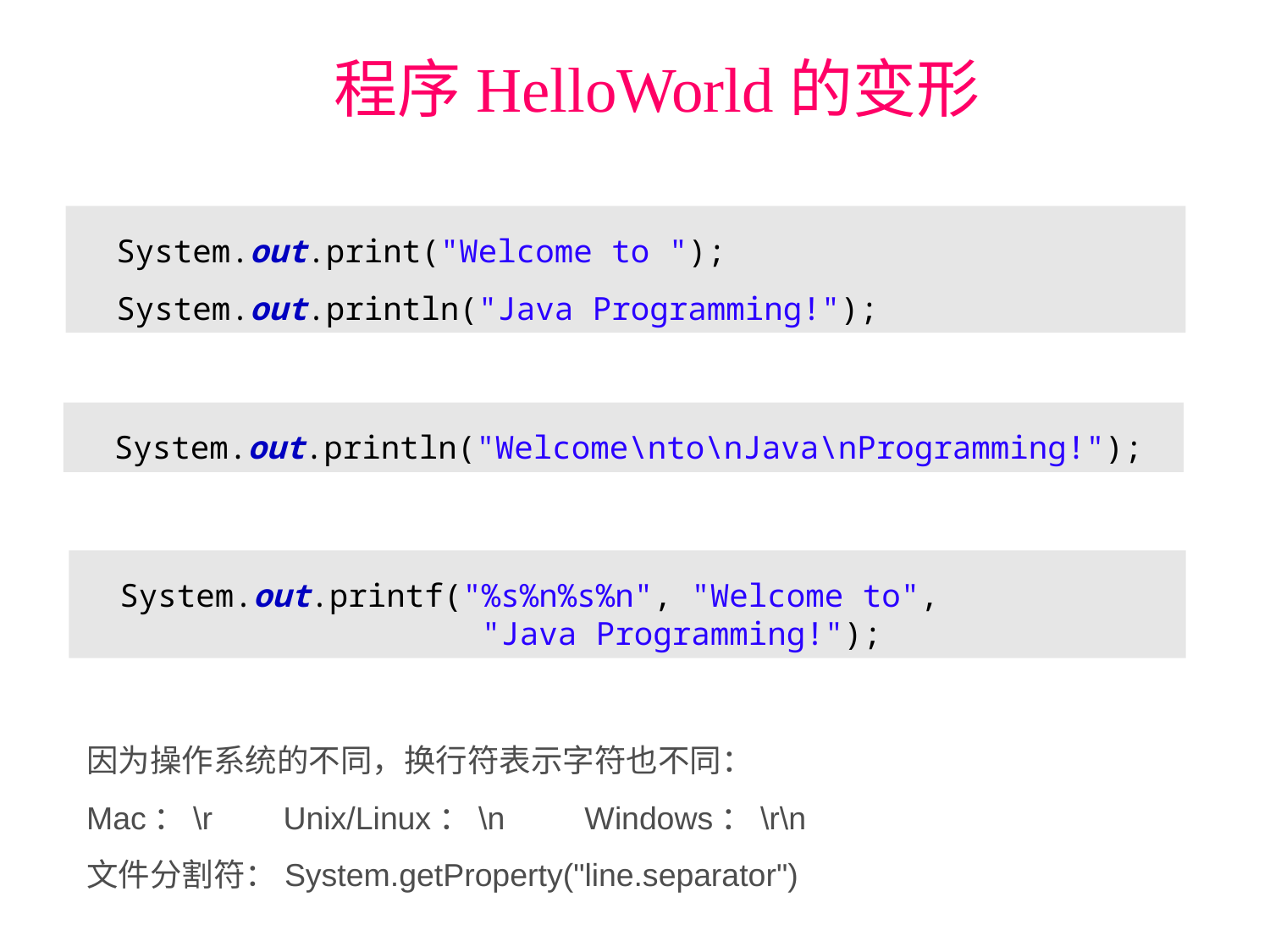

# 程序HelloWorld的变形
  System.out.print("Welcome to ");
  System.out.println("Java Programming!");
  System.out.println("Welcome\nto\nJava\nProgramming!");
  System.out.printf("%s%n%s%n", "Welcome to",
                     "Java Programming!");
因为操作系统的不同，换行符表示字符也不同：
Mac：\r        Unix/Linux：\n         Windows：\r\n
文件分割符：System.getProperty("line.separator")